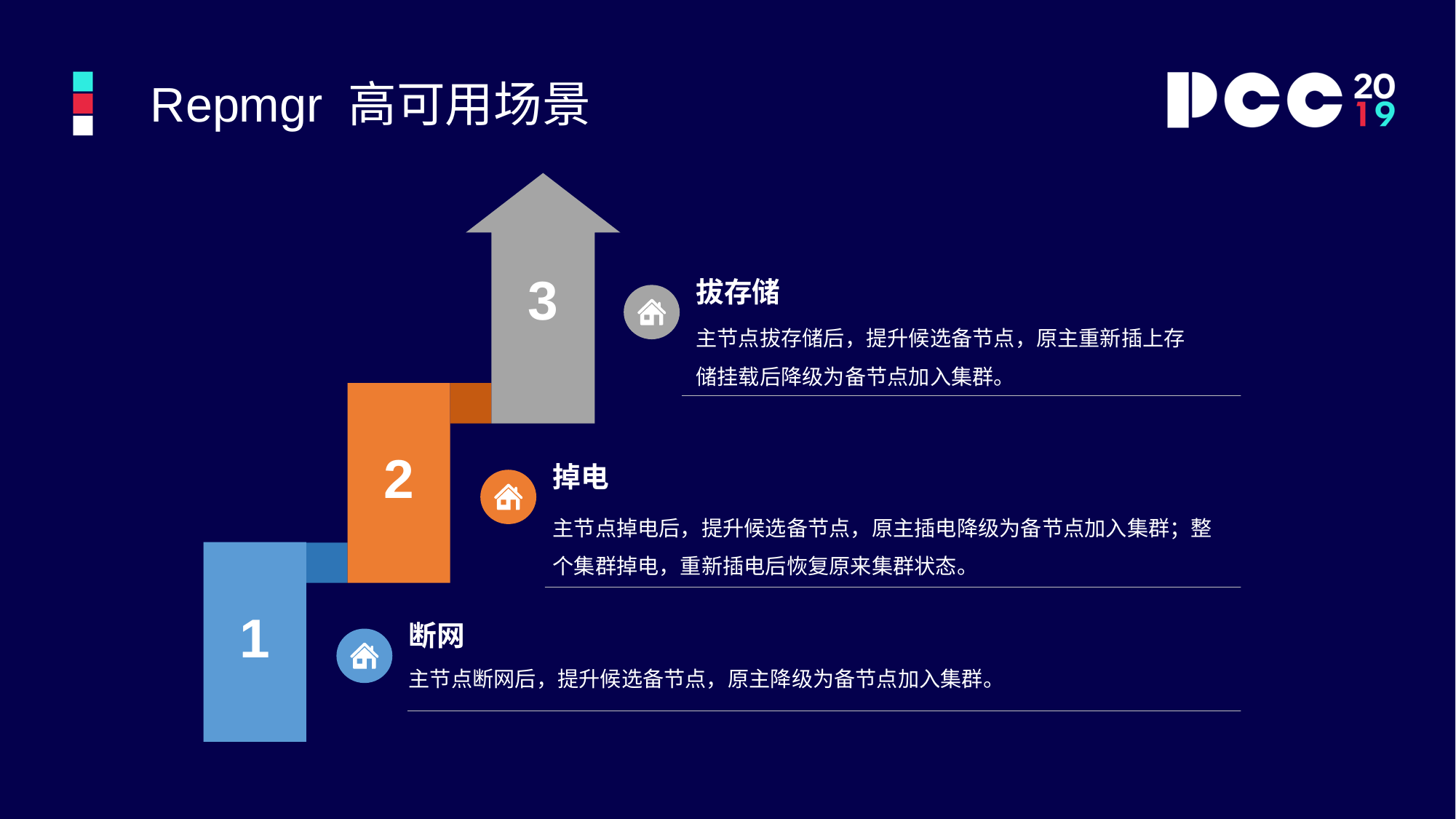

Repmgr 高可用场景
3
拔存储
主节点拔存储后，提升候选备节点，原主重新插上存储挂载后降级为备节点加入集群。

2

掉电
主节点掉电后，提升候选备节点，原主插电降级为备节点加入集群；整个集群掉电，重新插电后恢复原来集群状态。

1

断网
主节点断网后，提升候选备节点，原主降级为备节点加入集群。